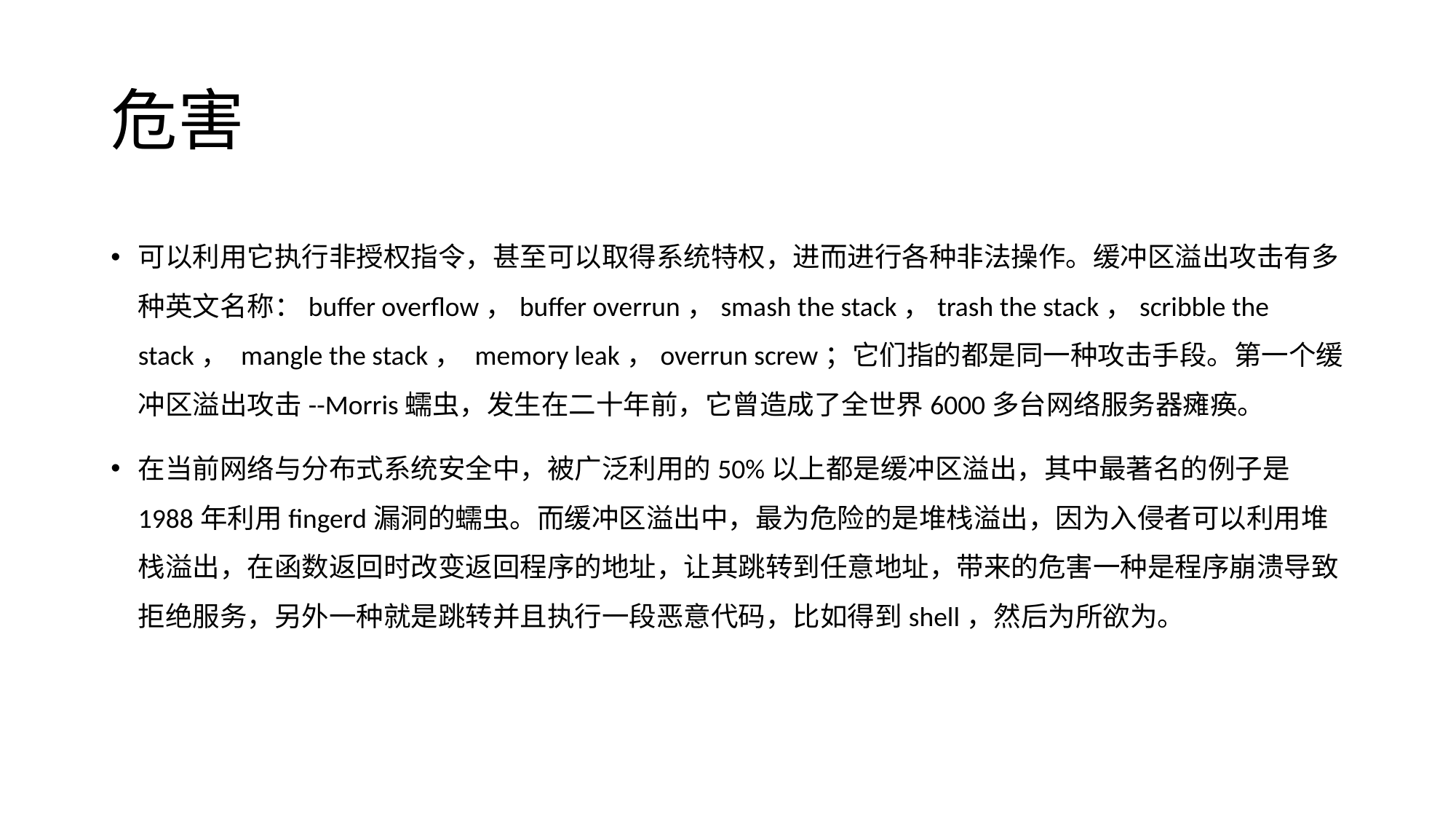

# 危害
可以利用它执行非授权指令，甚至可以取得系统特权，进而进行各种非法操作。缓冲区溢出攻击有多种英文名称：buffer overflow，buffer overrun，smash the stack，trash the stack，scribble the stack， mangle the stack， memory leak，overrun screw；它们指的都是同一种攻击手段。第一个缓冲区溢出攻击--Morris蠕虫，发生在二十年前，它曾造成了全世界6000多台网络服务器瘫痪。
在当前网络与分布式系统安全中，被广泛利用的50%以上都是缓冲区溢出，其中最著名的例子是1988年利用fingerd漏洞的蠕虫。而缓冲区溢出中，最为危险的是堆栈溢出，因为入侵者可以利用堆栈溢出，在函数返回时改变返回程序的地址，让其跳转到任意地址，带来的危害一种是程序崩溃导致拒绝服务，另外一种就是跳转并且执行一段恶意代码，比如得到shell，然后为所欲为。